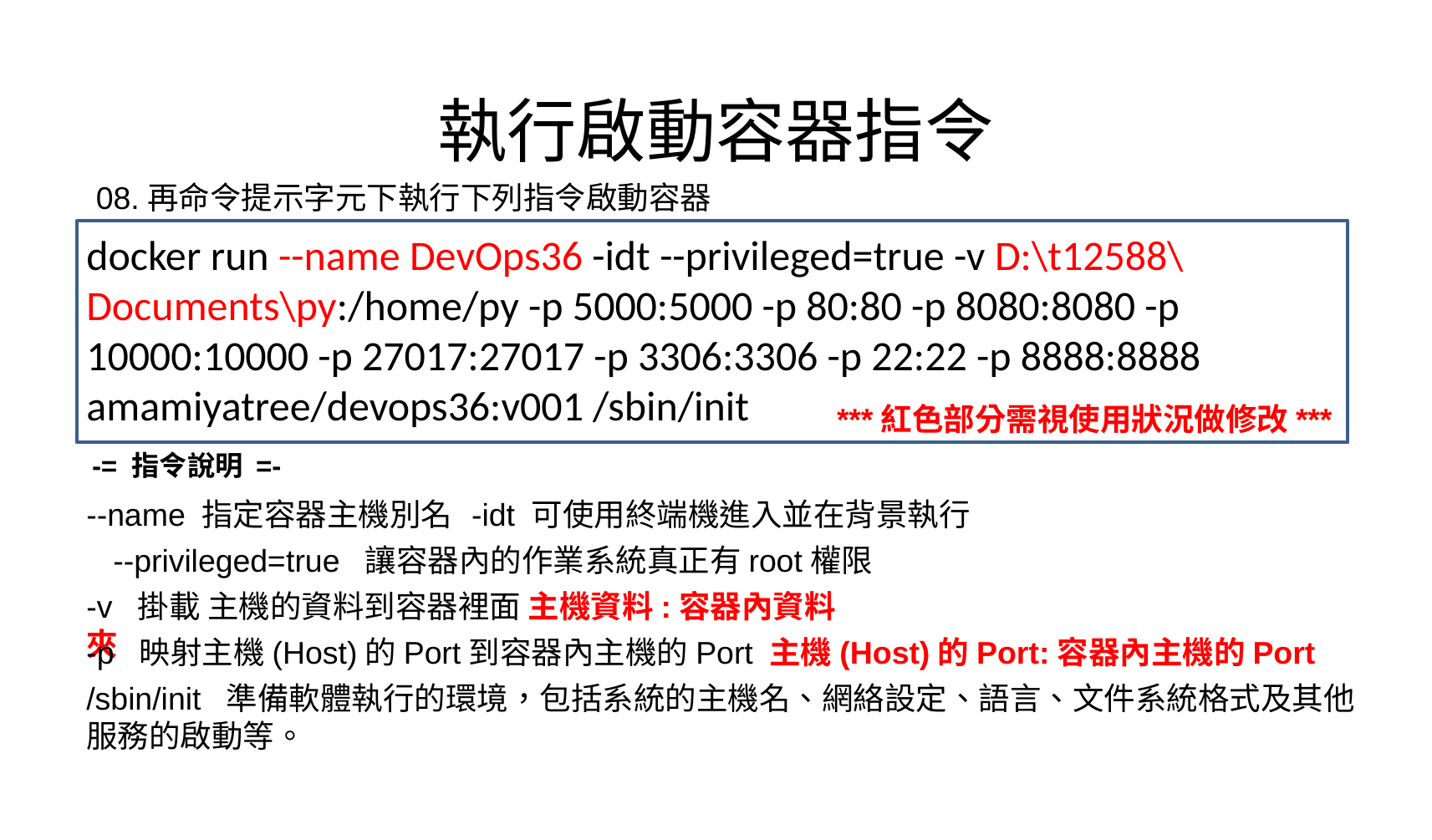

# 執行啟動容器指令
08.再命令提示字元下執行下列指令啟動容器

docker run --name DevOps36 -idt --privileged=true -v D:\t12588\Documents\py:/home/py -p 5000:5000 -p 80:80 -p 8080:8080 -p 10000:10000 -p 27017:27017 -p 3306:3306 -p 22:22 -p 8888:8888 amamiyatree/devops36:v001 /sbin/init
***紅色部分需視使用狀況做修改***
-= 指令說明 =-
--name 指定容器主機別名
-idt 可使用終端機進入並在背景執行
--privileged=true  讓容器內的作業系統真正有root權限
-v  掛載 主機的資料到容器裡面 主機資料:容器內資料夾
-p  映射主機(Host)的Port到容器內主機的Port 主機(Host)的Port:容器內主機的Port
/sbin/init  準備軟體執行的環境，包括系統的主機名、網絡設定、語言、文件系統格式及其他服務的啟動等。